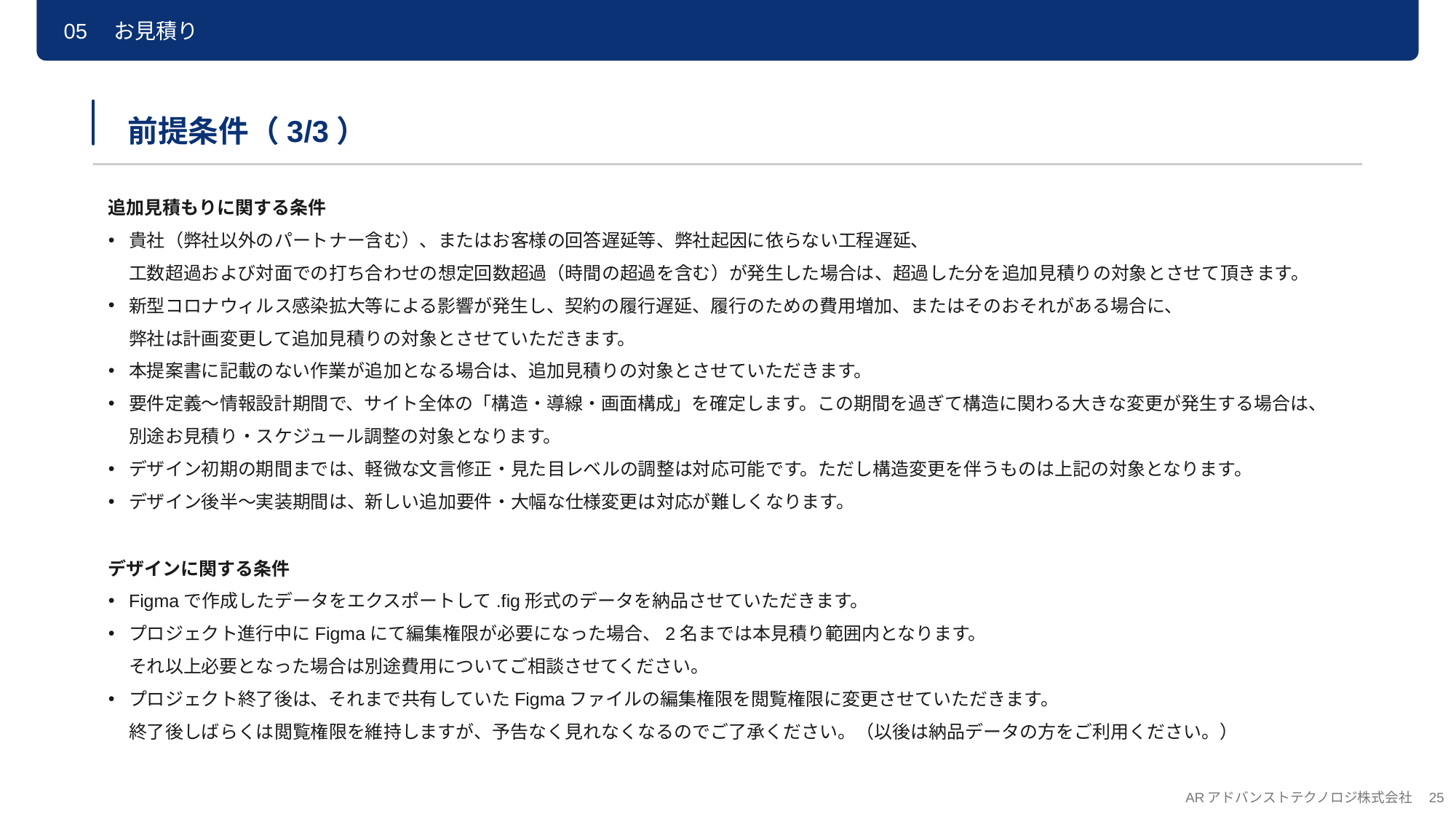

05　お見積り
前提条件（3/3）
追加見積もりに関する条件
貴社（弊社以外のパートナー含む）、またはお客様の回答遅延等、弊社起因に依らない工程遅延、
工数超過および対面での打ち合わせの想定回数超過（時間の超過を含む）が発生した場合は、超過した分を追加見積りの対象とさせて頂きます。
新型コロナウィルス感染拡大等による影響が発生し、契約の履行遅延、履行のための費用増加、またはそのおそれがある場合に、
弊社は計画変更して追加見積りの対象とさせていただきます。
本提案書に記載のない作業が追加となる場合は、追加見積りの対象とさせていただきます。
要件定義〜情報設計期間で、サイト全体の「構造・導線・画面構成」を確定します。この期間を過ぎて構造に関わる大きな変更が発生する場合は、
別途お見積り・スケジュール調整の対象となります。
デザイン初期の期間までは、軽微な文言修正・見た目レベルの調整は対応可能です。ただし構造変更を伴うものは上記の対象となります。
デザイン後半〜実装期間は、新しい追加要件・大幅な仕様変更は対応が難しくなります。
デザインに関する条件
Figmaで作成したデータをエクスポートして.fig形式のデータを納品させていただきます。
プロジェクト進行中にFigmaにて編集権限が必要になった場合、2名までは本見積り範囲内となります。
それ以上必要となった場合は別途費用についてご相談させてください。
プロジェクト終了後は、それまで共有していたFigmaファイルの編集権限を閲覧権限に変更させていただきます。
終了後しばらくは閲覧権限を維持しますが、予告なく見れなくなるのでご了承ください。（以後は納品データの方をご利用ください。）
ARアドバンストテクノロジ株式会社　25